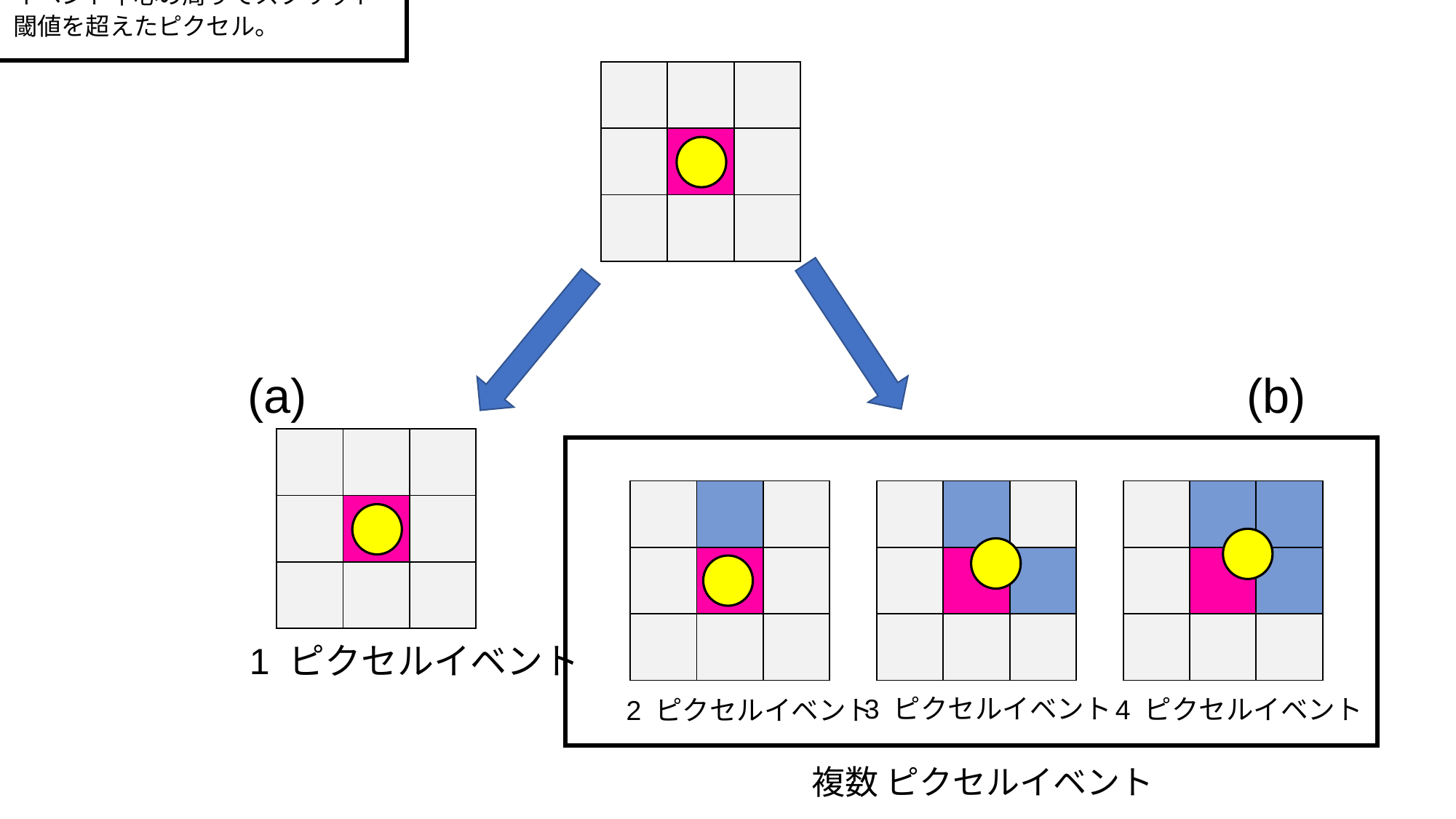

周囲の8ピクセルより波高値が高くイベント閾値を超えたピクセル。　イベント中心。
|  |
| --- |
イベント中心の周りでスプリット閾値を超えたピクセル。
|  |
| --- |
|  |  |  |
| --- | --- | --- |
|  |  |  |
|  |  |  |

(a)
(b)
|  |  |  |
| --- | --- | --- |
|  |  |  |
|  |  |  |

|  |  |  |
| --- | --- | --- |
|  |  |  |
|  |  |  |
|  |  |  |
| --- | --- | --- |
|  |  |  |
|  |  |  |
|  |  |  |
| --- | --- | --- |
|  |  |  |
|  |  |  |

1 ピクセルイベント
3 ピクセルイベント
4 ピクセルイベント
2 ピクセルイベント
複数 ピクセルイベント
(Ⅰ)スプリット閾値を超えたピクセルが無い場合
(Ⅱ)スプリット閾値を超えたピクセルがある場合